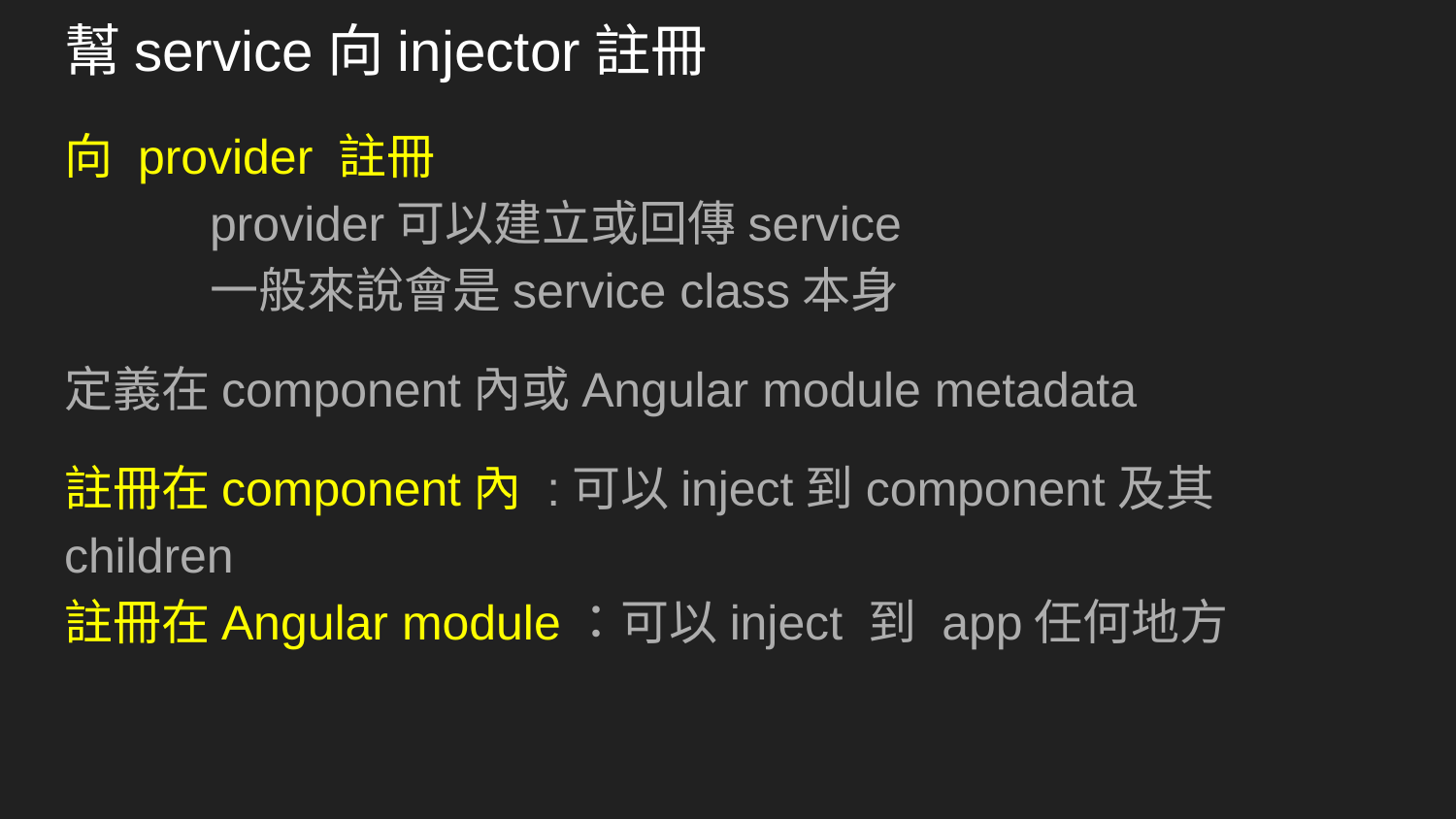

# 幫service向injector註冊
向 provider 註冊
	provider可以建立或回傳service
	一般來說會是service class本身
定義在component內或Angular module metadata
註冊在component內 :可以inject到component及其children
註冊在Angular module：可以inject 到 app任何地方